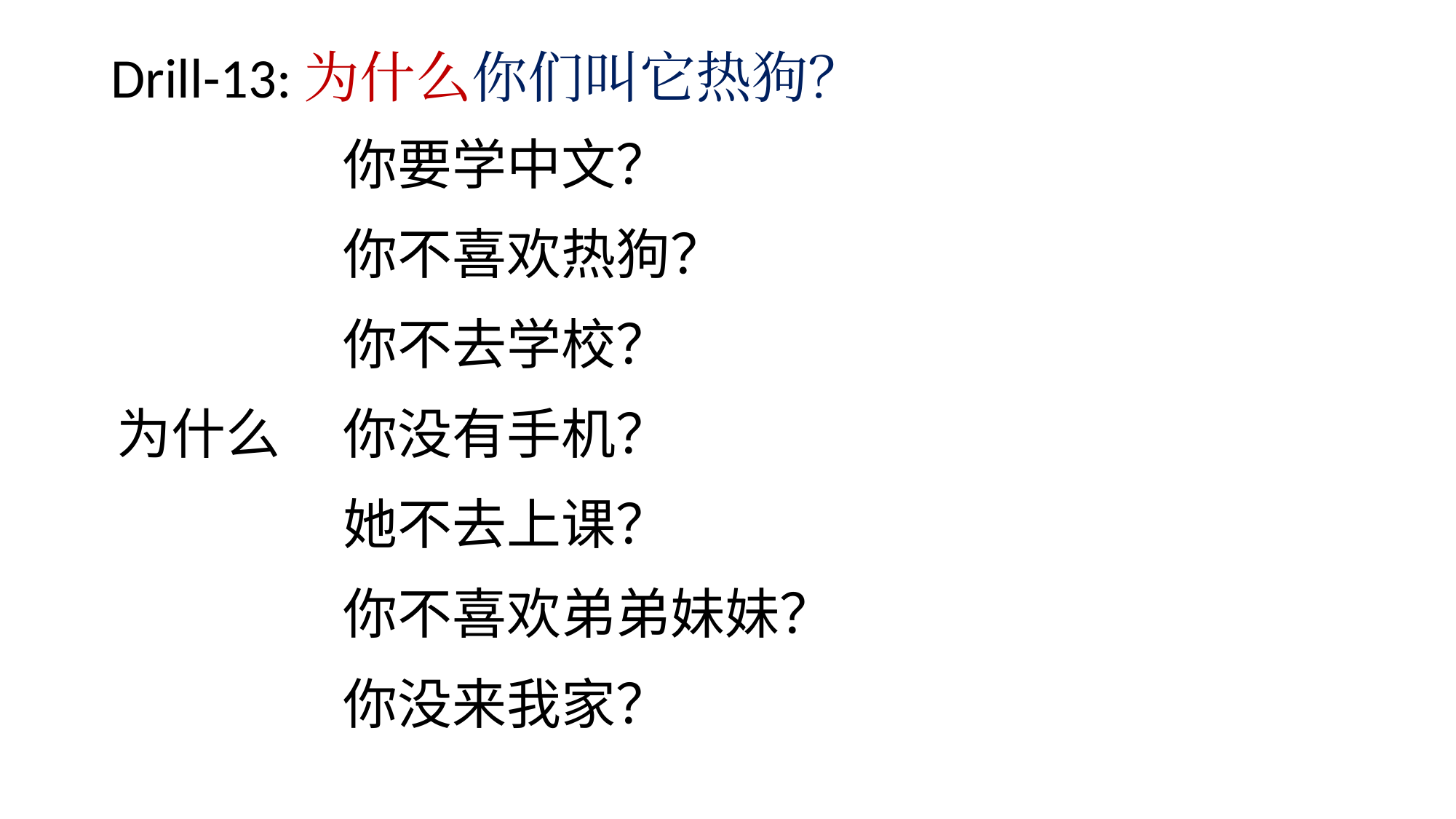

# Drill-13:为什么你们叫它热狗？

|  | 你要学中文？ |
| --- | --- |
|  | 你不喜欢热狗？ |
|  | 你不去学校？ |
| 为什么 | 你没有手机？ |
|  | 她不去上课？ |
|  | 你不喜欢弟弟妹妹？ |
|  | 你没来我家？ |